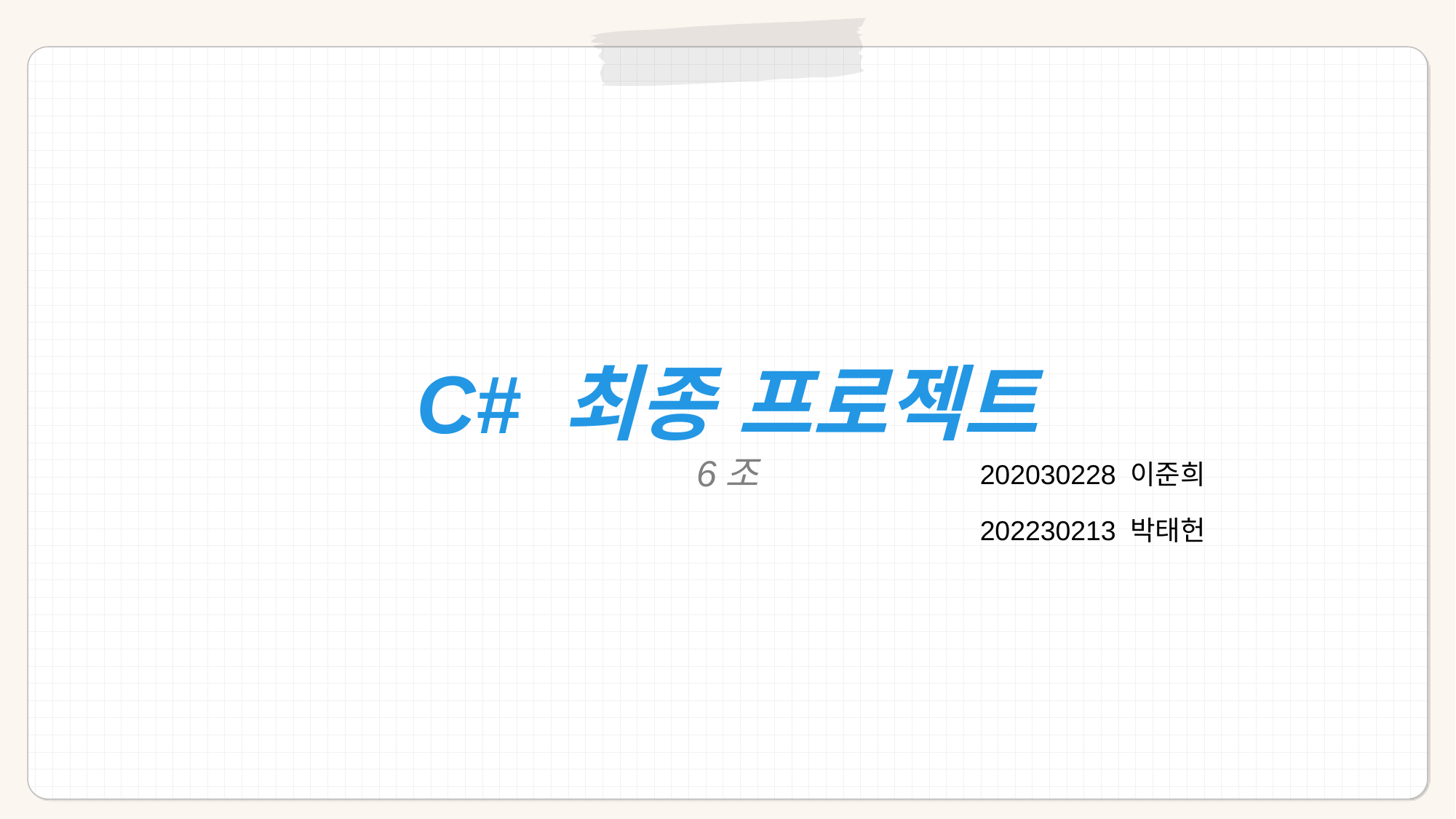

C# 최종 프로젝트
6조
202030228 이준희
202230213 박태헌